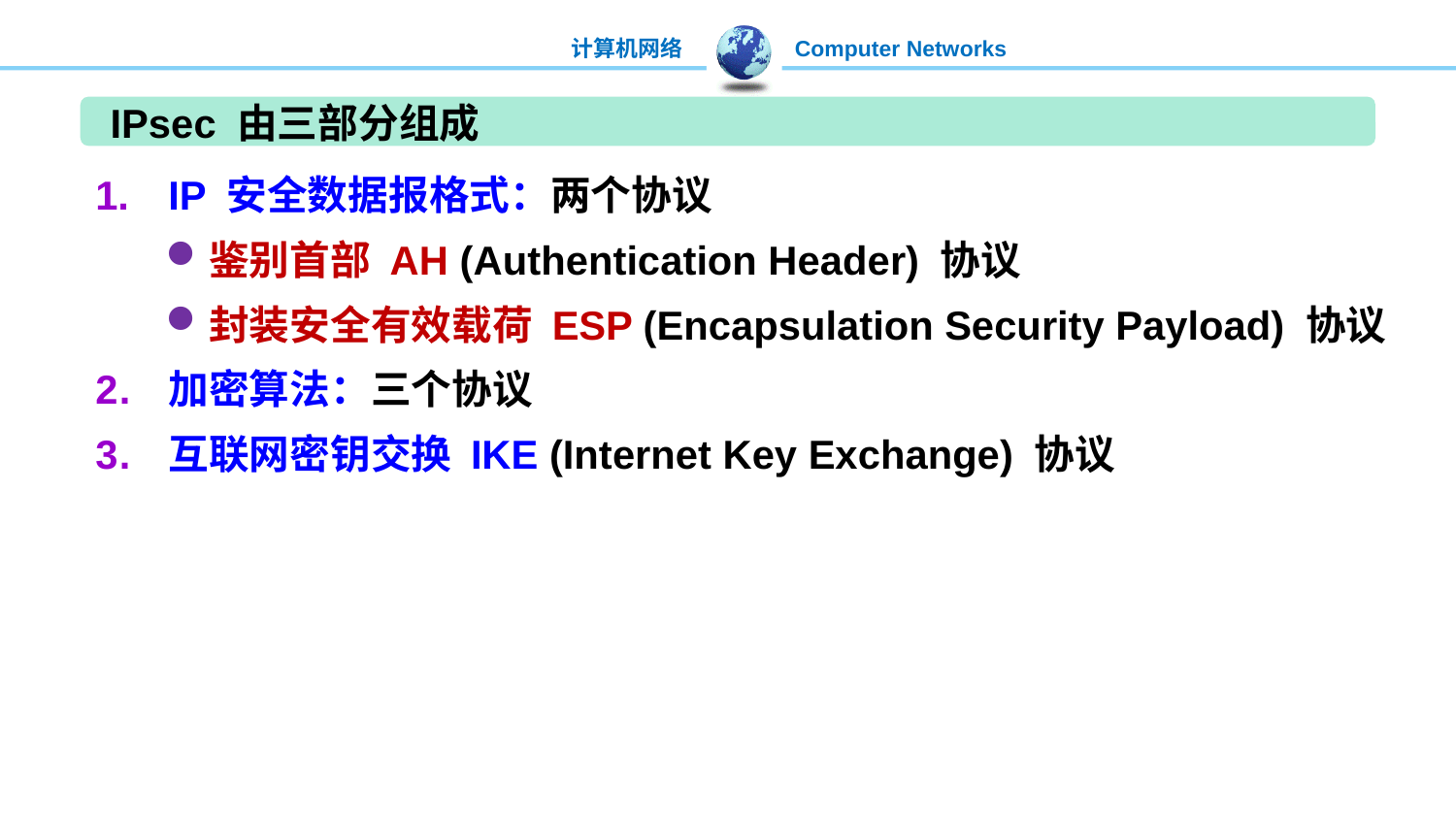

IPsec 由三部分组成

IP 安全数据报格式：两个协议
鉴别首部 AH (Authentication Header) 协议
封装安全有效载荷 ESP (Encapsulation Security Payload) 协议
加密算法：三个协议
互联网密钥交换 IKE (Internet Key Exchange) 协议